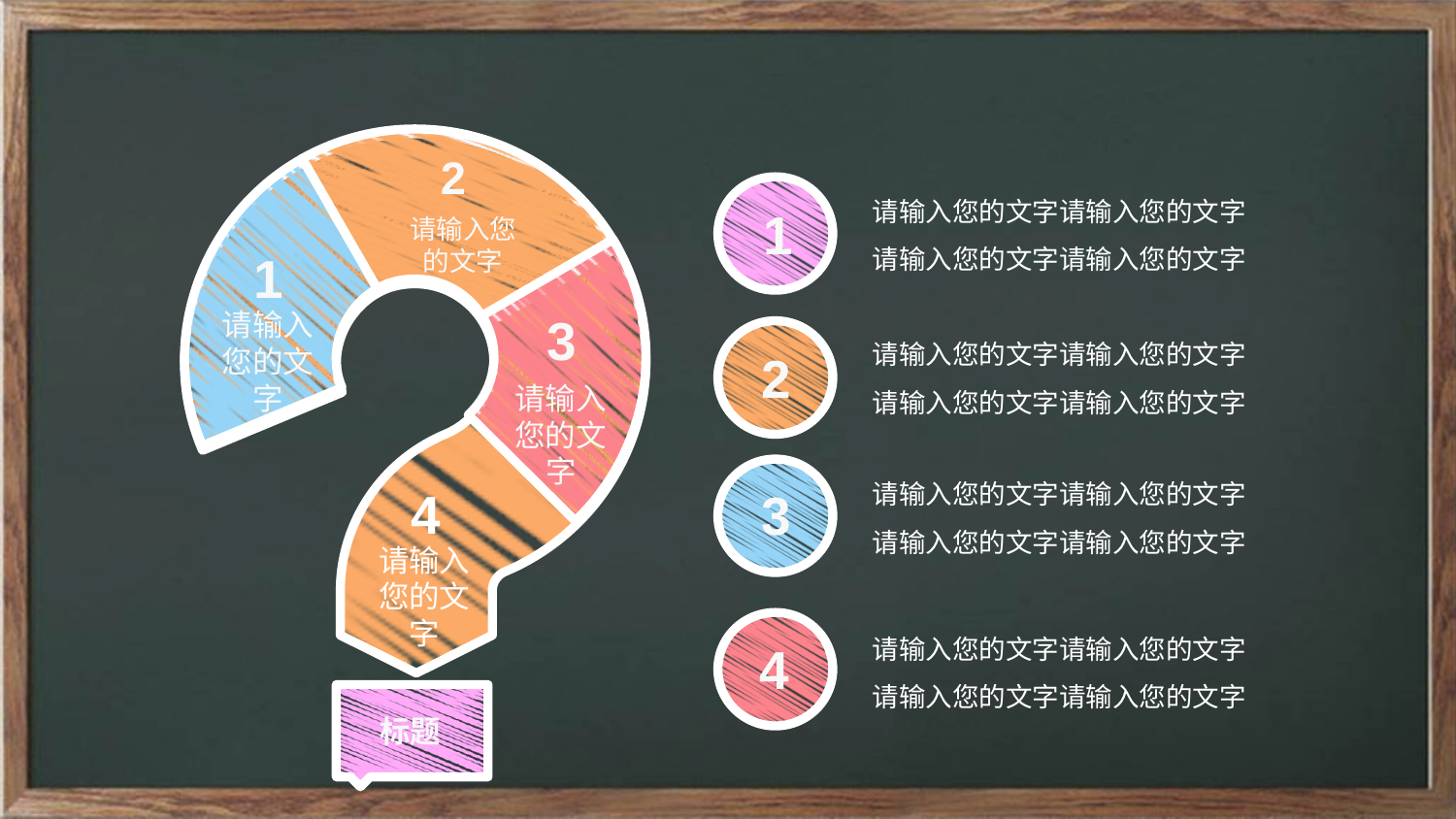

2
请输入您的文字

请输入您的文字请输入您的文字
请输入您的文字请输入您的文字

1
1
请输入您的文字

3
请输入您的文字
请输入您的文字请输入您的文字
请输入您的文字请输入您的文字

2
请输入您的文字请输入您的文字
请输入您的文字请输入您的文字

3
4
请输入您的文字
请输入您的文字请输入您的文字
请输入您的文字请输入您的文字

4

标题